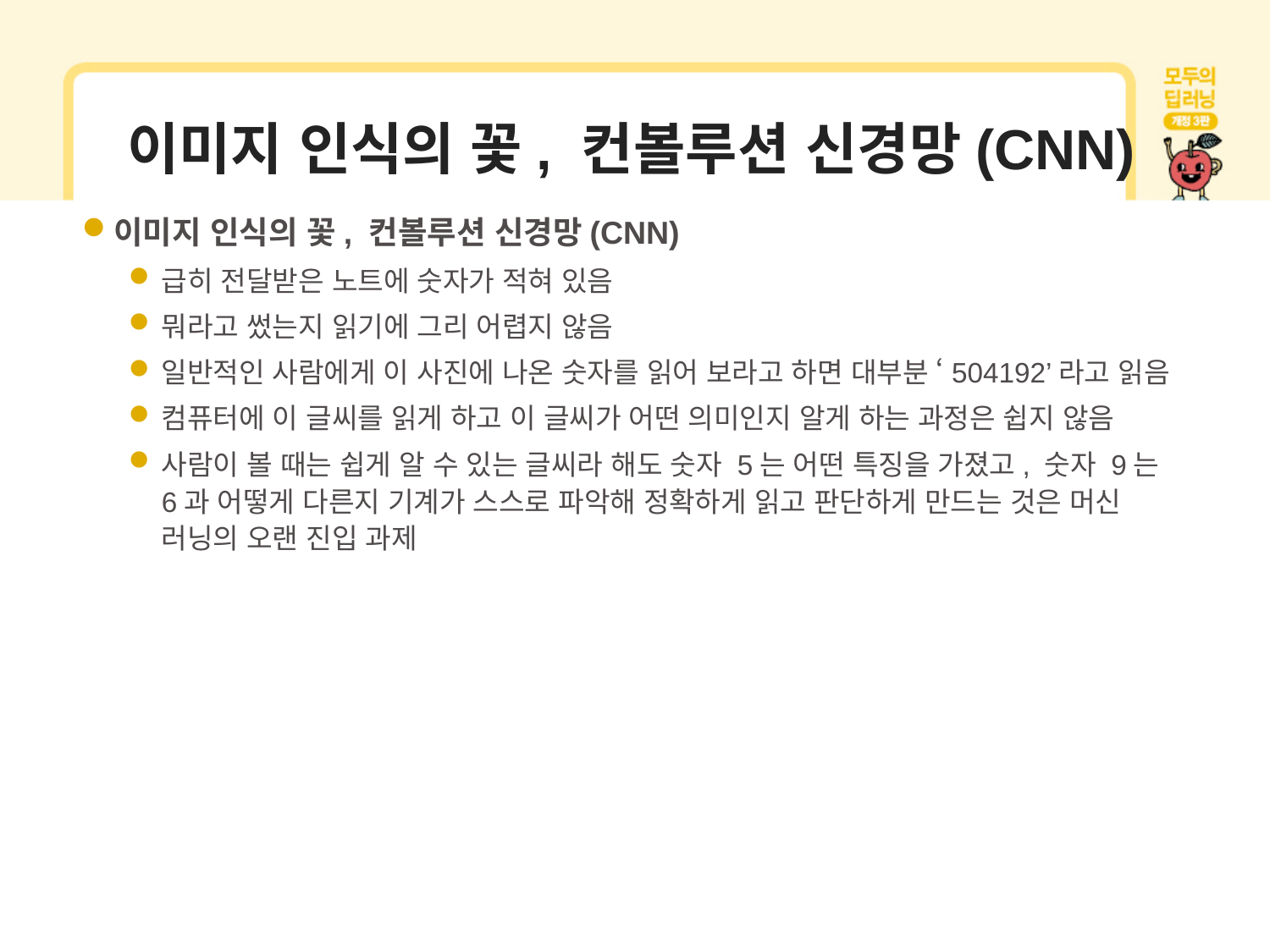

# 이미지 인식의 꽃, 컨볼루션 신경망(CNN)
이미지 인식의 꽃, 컨볼루션 신경망(CNN)
급히 전달받은 노트에 숫자가 적혀 있음
뭐라고 썼는지 읽기에 그리 어렵지 않음
일반적인 사람에게 이 사진에 나온 숫자를 읽어 보라고 하면 대부분 ‘504192’라고 읽음
컴퓨터에 이 글씨를 읽게 하고 이 글씨가 어떤 의미인지 알게 하는 과정은 쉽지 않음
사람이 볼 때는 쉽게 알 수 있는 글씨라 해도 숫자 5는 어떤 특징을 가졌고, 숫자 9는 6과 어떻게 다른지 기계가 스스로 파악해 정확하게 읽고 판단하게 만드는 것은 머신 러닝의 오랜 진입 과제